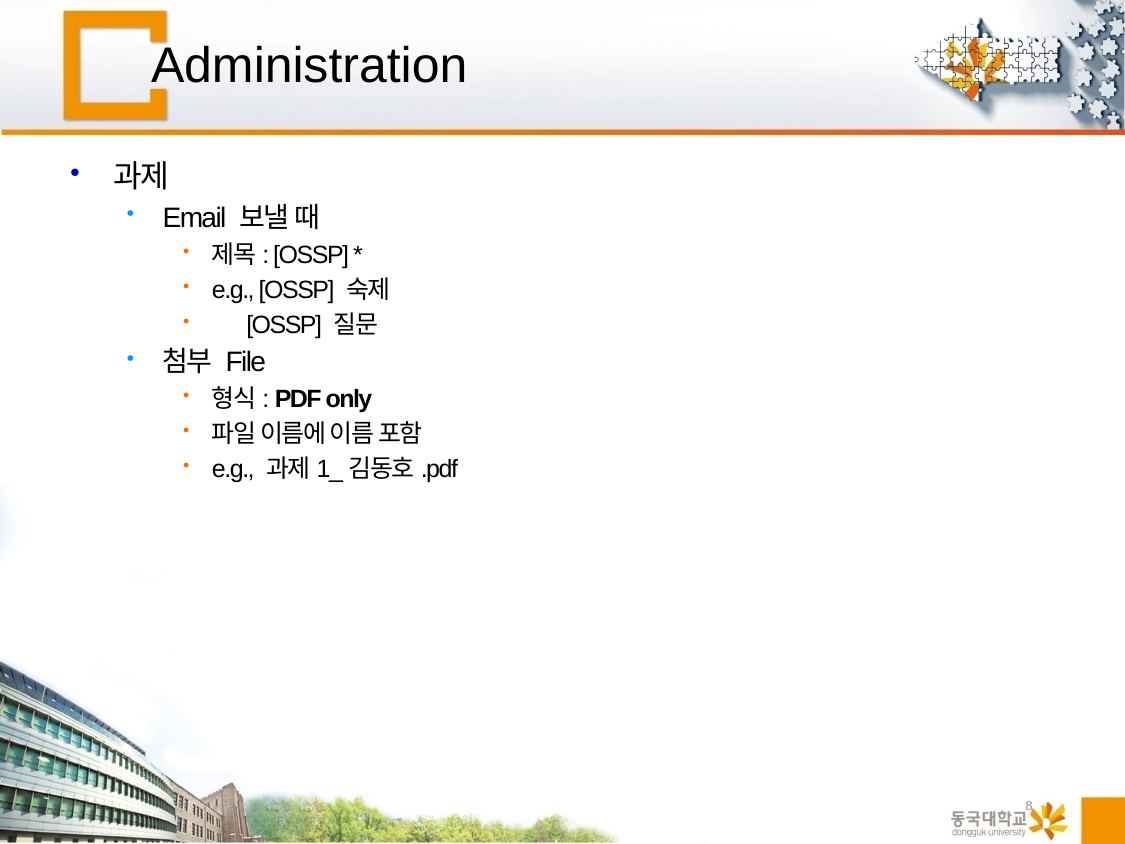

# Administration
과제
Email 보낼 때
제목: [OSSP] *
e.g., [OSSP] 숙제
      [OSSP] 질문
첨부 File
형식: PDF only
파일 이름에 이름 포함
e.g., 과제1_김동호.pdf

8